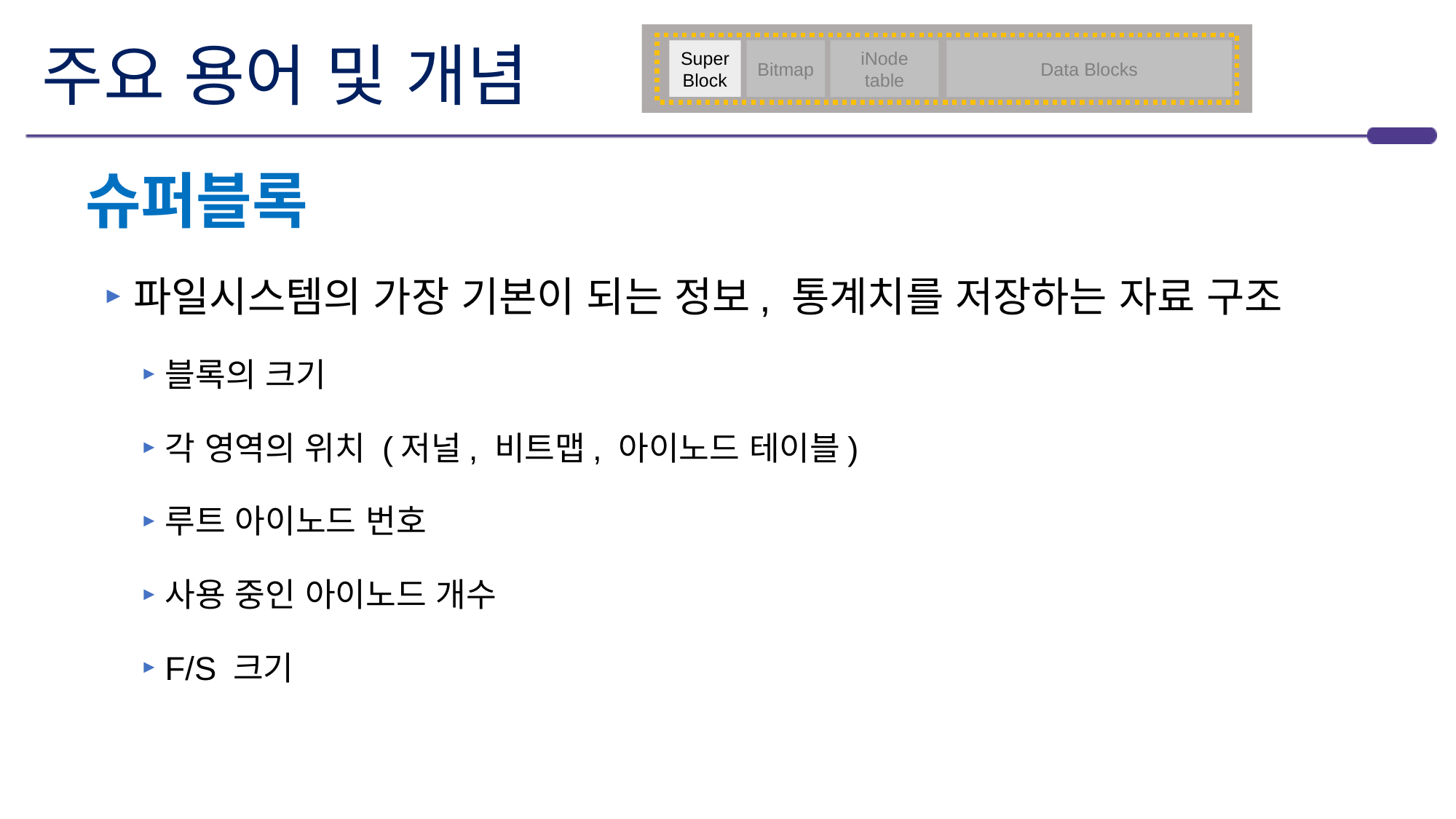

# 주요 용어 및 개념

Super Block
Bitmap
iNode
table
Data Blocks
슈퍼블록
파일시스템의 가장 기본이 되는 정보, 통계치를 저장하는 자료 구조
블록의 크기
각 영역의 위치 (저널, 비트맵, 아이노드 테이블)
루트 아이노드 번호
사용 중인 아이노드 개수
F/S 크기